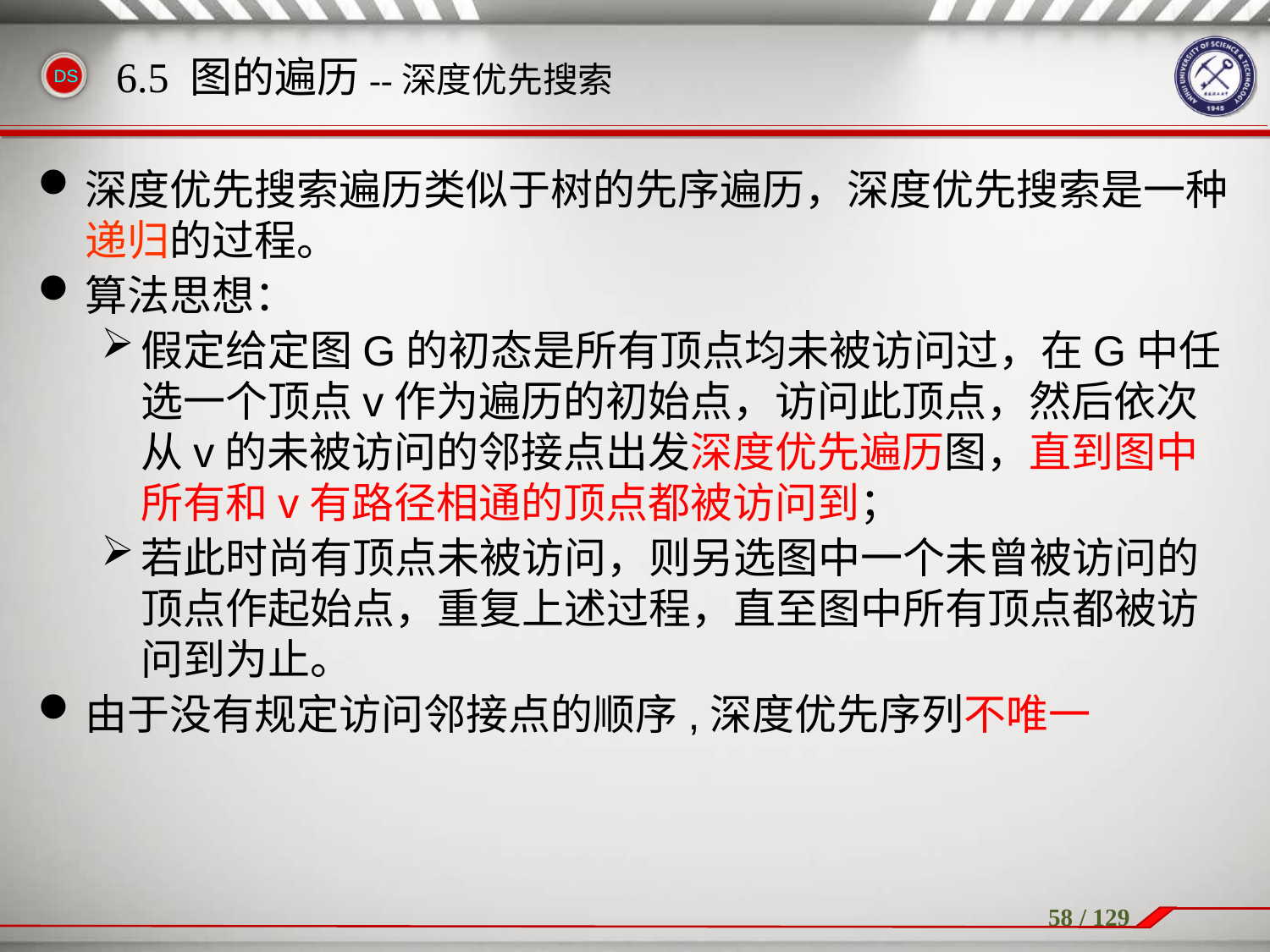

深度优先搜索遍历类似于树的先序遍历，深度优先搜索是一种递归的过程。
算法思想：
假定给定图G的初态是所有顶点均未被访问过，在G中任选一个顶点v作为遍历的初始点，访问此顶点，然后依次从v的未被访问的邻接点出发深度优先遍历图，直到图中所有和v有路径相通的顶点都被访问到；
若此时尚有顶点未被访问，则另选图中一个未曾被访问的顶点作起始点，重复上述过程，直至图中所有顶点都被访问到为止。
由于没有规定访问邻接点的顺序,深度优先序列不唯一
6.5 图的遍历--深度优先搜索